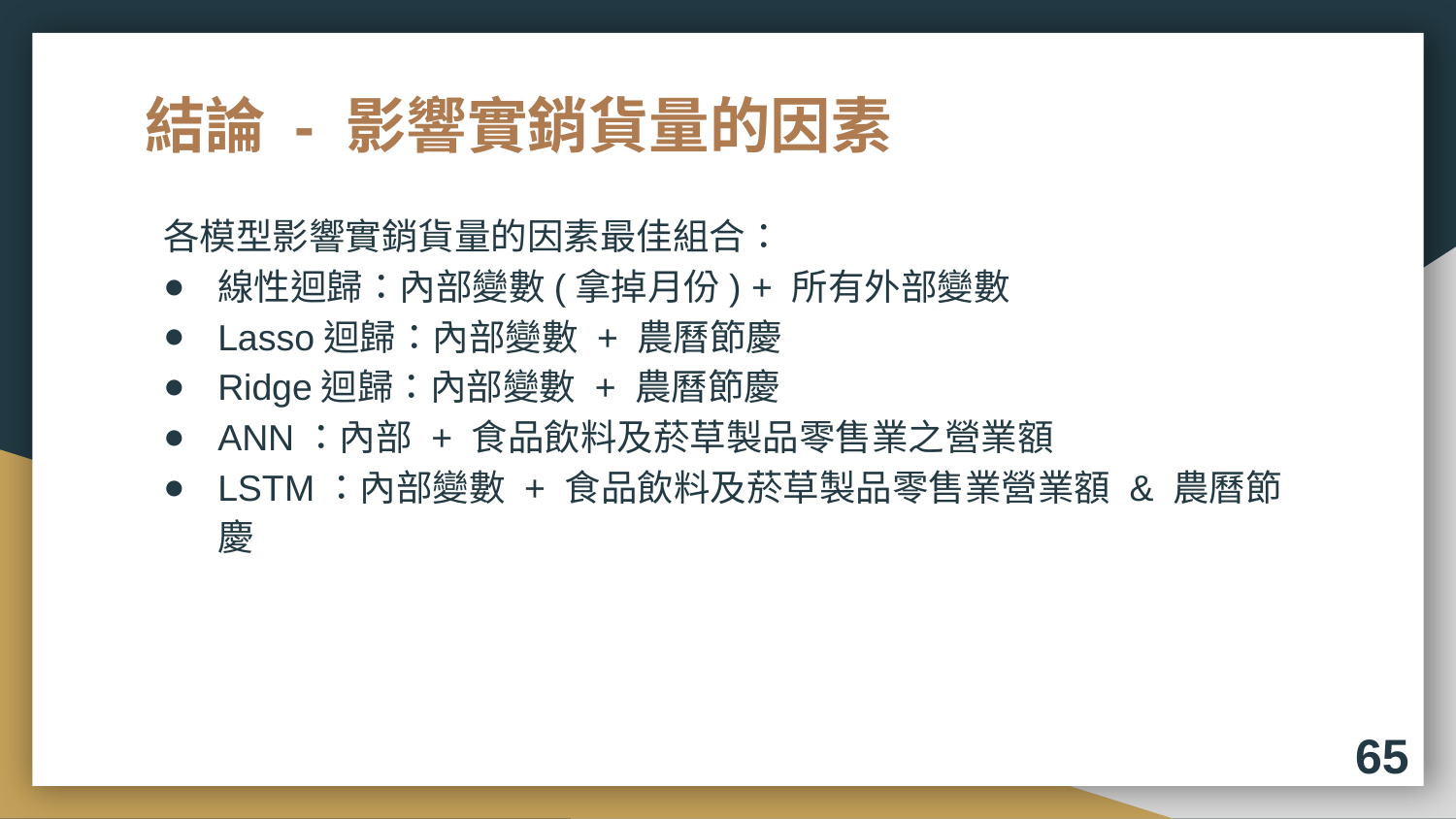

# 結論 - 影響實銷貨量的因素
各模型影響實銷貨量的因素最佳組合：
線性迴歸：內部變數(拿掉月份) + 所有外部變數
Lasso迴歸：內部變數 + 農曆節慶
Ridge迴歸：內部變數 + 農曆節慶
ANN：內部 + 食品飲料及菸草製品零售業之營業額
LSTM：內部變數 + 食品飲料及菸草製品零售業營業額 & 農曆節慶
65